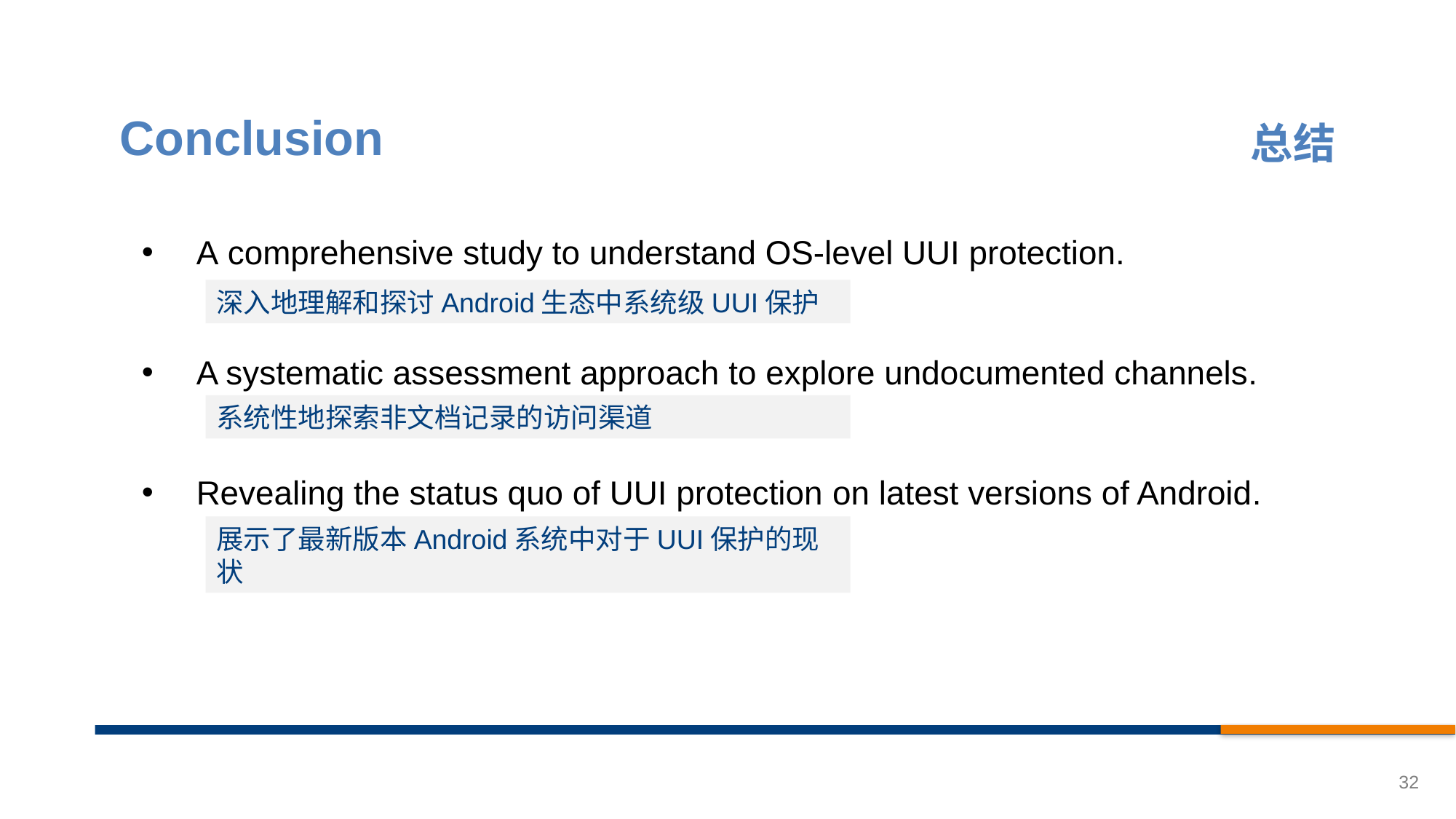

总结
# Conclusion
A comprehensive study to understand OS-level UUI protection.

A systematic assessment approach to explore undocumented channels.

Revealing the status quo of UUI protection on latest versions of Android.
深入地理解和探讨Android生态中系统级UUI保护
系统性地探索非文档记录的访问渠道
展示了最新版本Android系统中对于UUI保护的现状
32